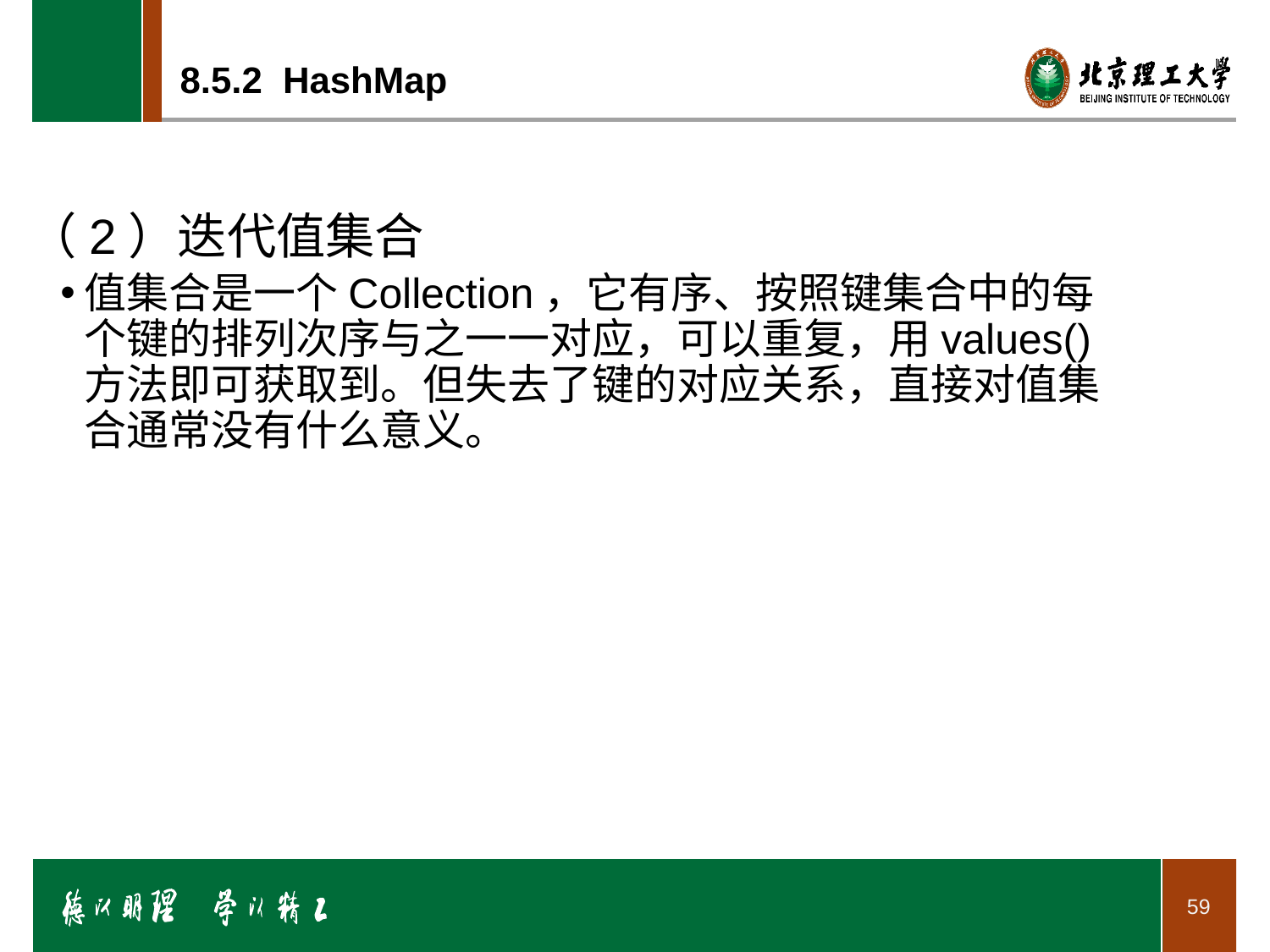

# 8.5.2  HashMap
（2）迭代值集合
值集合是一个Collection，它有序、按照键集合中的每个键的排列次序与之一一对应，可以重复，用values()方法即可获取到。但失去了键的对应关系，直接对值集合通常没有什么意义。